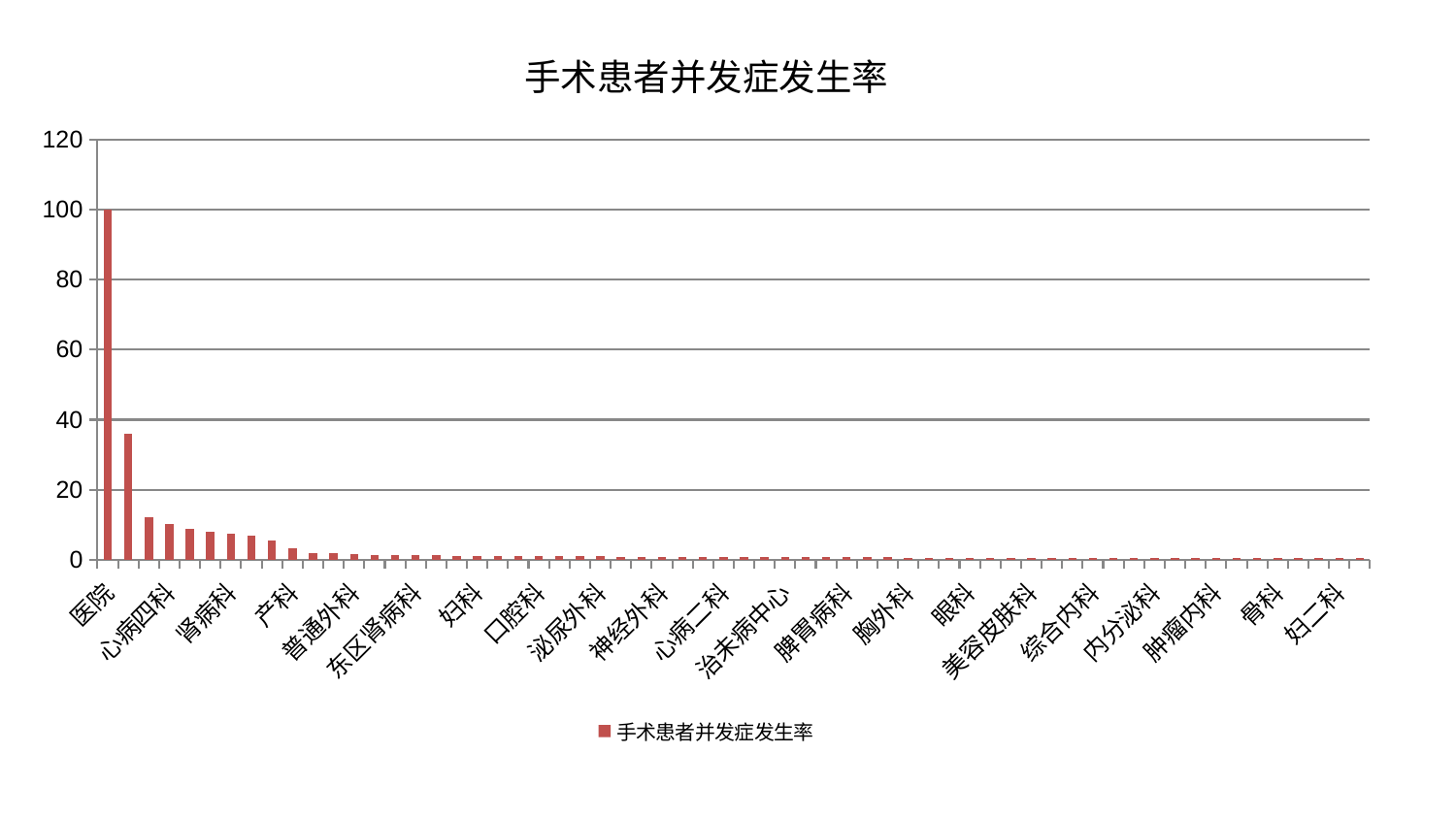

### Chart: 手术患者并发症发生率

| Category | 手术患者并发症发生率 |
|---|---|
| 医院 | 99.99999999999999 |
| 中医外治中心 | 36.086116871295964 |
| 心血管内科 | 12.226831493564683 |
| 心病四科 | 10.182852750820064 |
| 针灸科 | 8.737945298681495 |
| 显微骨科 | 8.037902080609115 |
| 肾病科 | 7.390123015883296 |
| 西区重症医学科 | 6.858336217634086 |
| 乳腺甲状腺外科 | 5.447452658100717 |
| 产科 | 3.290801054020231 |
| 肾脏内科 | 2.018848018354498 |
| 创伤骨科 | 1.9237313852852156 |
| 普通外科 | 1.5490996590010613 |
| 皮肤科 | 1.4109037869056038 |
| 呼吸内科 | 1.365651791231957 |
| 东区肾病科 | 1.3058639192062553 |
| 肝病科 | 1.281494023826885 |
| 推拿科 | 1.1732527074127586 |
| 妇科 | 1.143568110208731 |
| 耳鼻喉科 | 1.1393355573382749 |
| 小儿骨科 | 1.1235921535531406 |
| 口腔科 | 1.091398261618278 |
| 脑病二科 | 1.0578819028689581 |
| 周围血管科 | 1.0475425083927088 |
| 泌尿外科 | 1.0203608113856328 |
| 康复科 | 0.864867702751095 |
| 神经内科 | 0.8643453726064485 |
| 神经外科 | 0.8492640666900749 |
| 肝胆外科 | 0.8389139627004818 |
| 心病三科 | 0.8248321493496378 |
| 心病二科 | 0.7531197040232742 |
| 老年医学科 | 0.74089157222589 |
| 血液科 | 0.7075434124640693 |
| 治未病中心 | 0.6846182726309654 |
| 肛肠科 | 0.677734976298751 |
| 小儿推拿科 | 0.6735320055248337 |
| 脾胃病科 | 0.6703404718412996 |
| 东区重症医学科 | 0.6505058550004374 |
| 风湿病科 | 0.6444571202667971 |
| 胸外科 | 0.623134640523819 |
| 关节骨科 | 0.6112385351795471 |
| 消化内科 | 0.5223307518581602 |
| 眼科 | 0.5117164850371902 |
| 重症医学科 | 0.5081422013446217 |
| 心病一科 | 0.4861992723711337 |
| 美容皮肤科 | 0.47345732470185387 |
| 脑病一科 | 0.4671491145509083 |
| 脑病三科 | 0.46684328995199004 |
| 综合内科 | 0.4632333124529905 |
| 身心医学科 | 0.45385126518811003 |
| 儿科 | 0.44080405966530134 |
| 内分泌科 | 0.429406957790923 |
| 妇科妇二科合并 | 0.42548941705676085 |
| 运动损伤骨科 | 0.4245988730251255 |
| 肿瘤内科 | 0.42280273924846 |
| 脾胃科消化科合并 | 0.41754696686223197 |
| 中医经典科 | 0.40828924616277396 |
| 骨科 | 0.38441724345442246 |
| 男科 | 0.3755396853994181 |
| 微创骨科 | 0.37412081924191865 |
| 妇二科 | 0.3727710027393171 |
| 脊柱骨科 | 0.3658743641894257 |
75